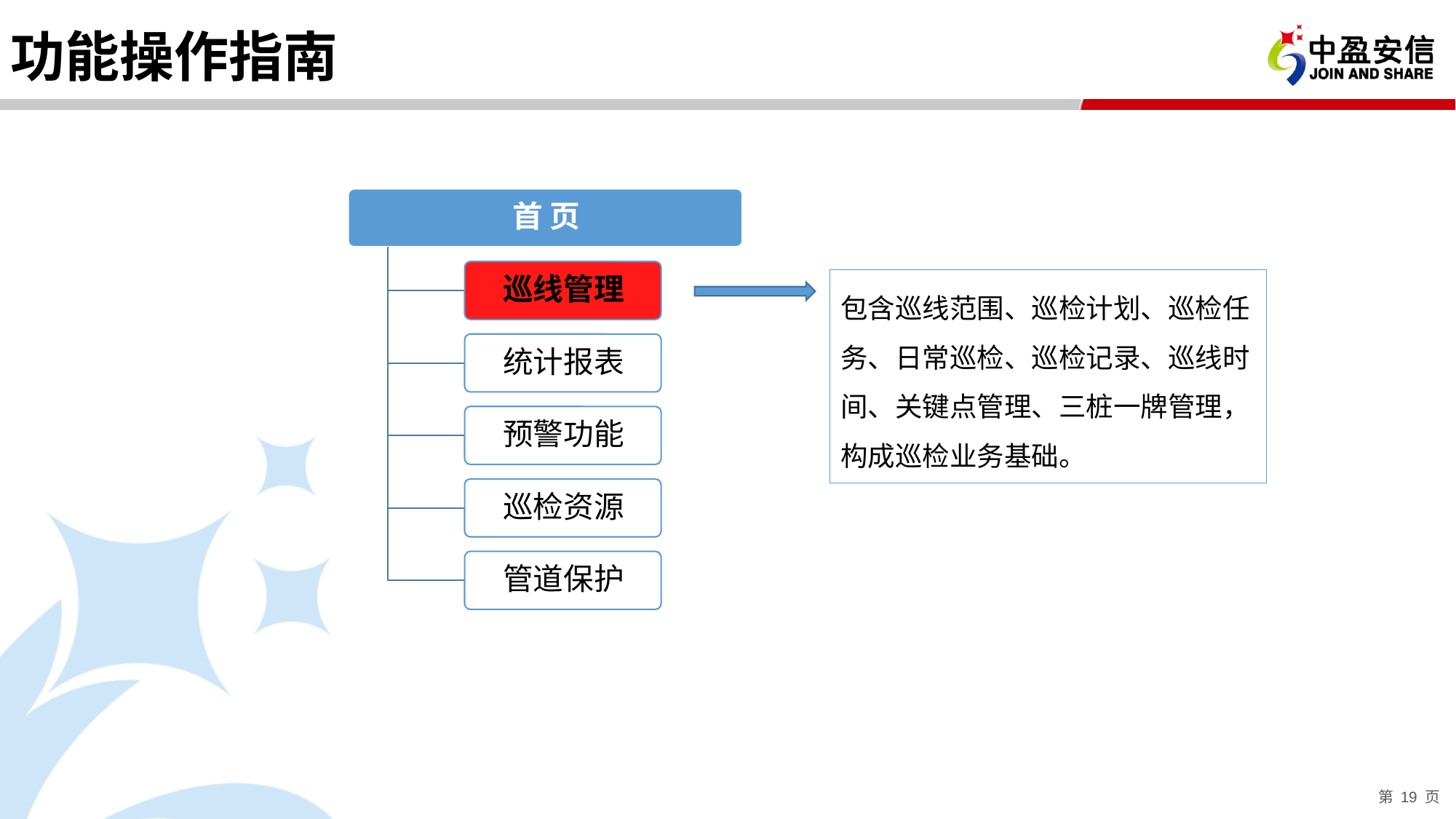

# 功能操作指南
首 页
巡线管理
统计报表
预警功能
巡检资源
管道保护
包含巡线范围、巡检计划、巡检任务、日常巡检、巡检记录、巡线时间、关键点管理、三桩一牌管理，构成巡检业务基础。